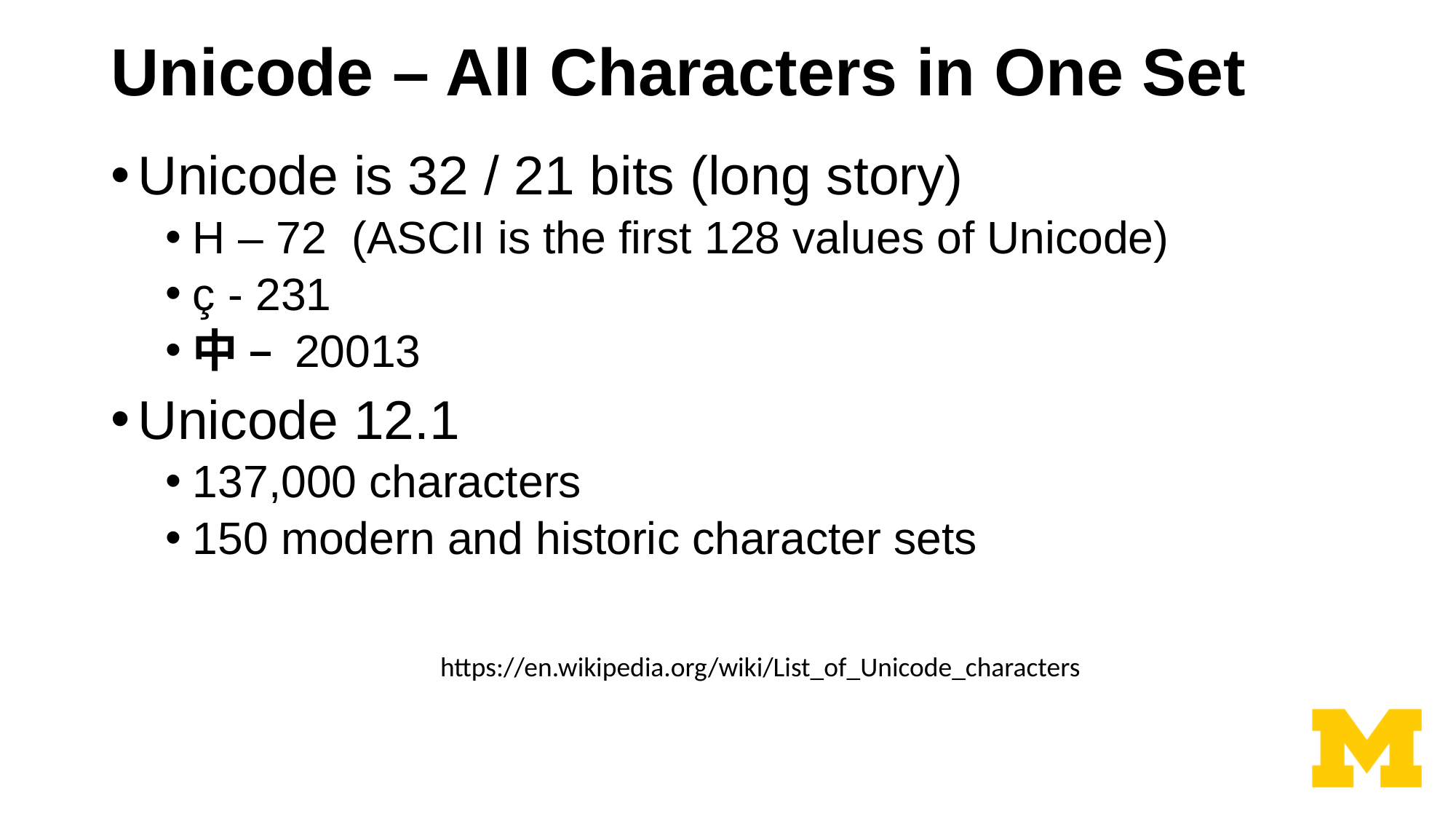

# Unicode – All Characters in One Set
Unicode is 32 / 21 bits (long story)
H – 72  (ASCII is the first 128 values of Unicode)
ç - 231
中 – 20013
Unicode 12.1
137,000 characters
150 modern and historic character sets

https://en.wikipedia.org/wiki/List_of_Unicode_characters